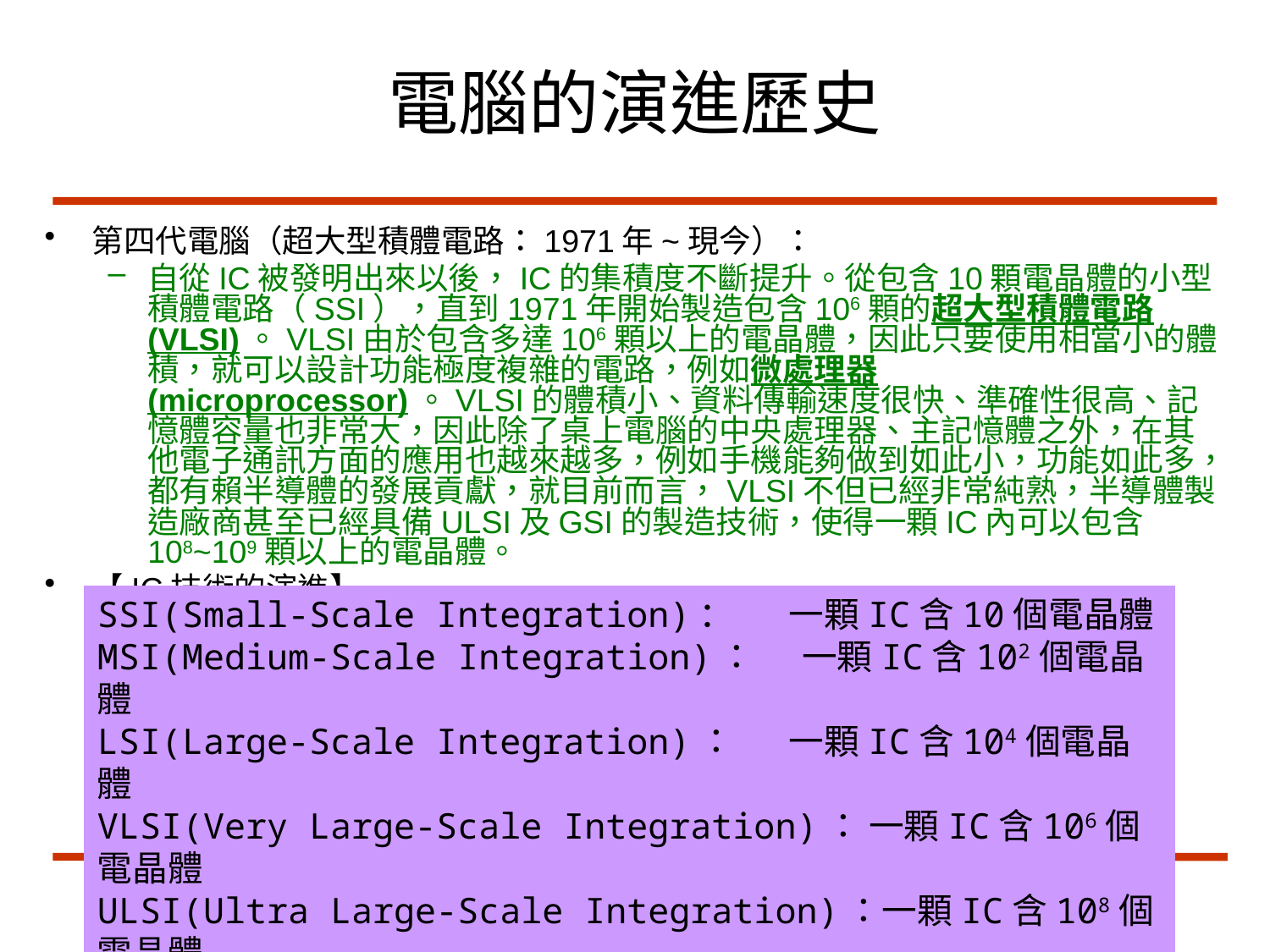

電腦的演進歷史
第四代電腦（超大型積體電路：1971年~現今）：
自從IC被發明出來以後，IC的集積度不斷提升。從包含10顆電晶體的小型積體電路（SSI），直到1971年開始製造包含106顆的超大型積體電路(VLSI)。VLSI由於包含多達106顆以上的電晶體，因此只要使用相當小的體積，就可以設計功能極度複雜的電路，例如微處理器(microprocessor)。VLSI的體積小、資料傳輸速度很快、準確性很高、記憶體容量也非常大，因此除了桌上電腦的中央處理器、主記憶體之外，在其他電子通訊方面的應用也越來越多，例如手機能夠做到如此小，功能如此多，都有賴半導體的發展貢獻，就目前而言，VLSI不但已經非常純熟，半導體製造廠商甚至已經具備ULSI及GSI的製造技術，使得一顆IC內可以包含108~109顆以上的電晶體。
【IC技術的演進】
SSI(Small-Scale Integration)：       一顆IC含10個電晶體
MSI(Medium-Scale Integration)：      一顆IC含102個電晶體
LSI(Large-Scale Integration)：       一顆IC含104個電晶體
VLSI(Very Large-Scale Integration)： 一顆IC含106個電晶體
ULSI(Ultra Large-Scale Integration)：一顆IC含108個電晶體
GSI(Giga-Scale Integration)：        一顆IC含109個電晶體
24
24